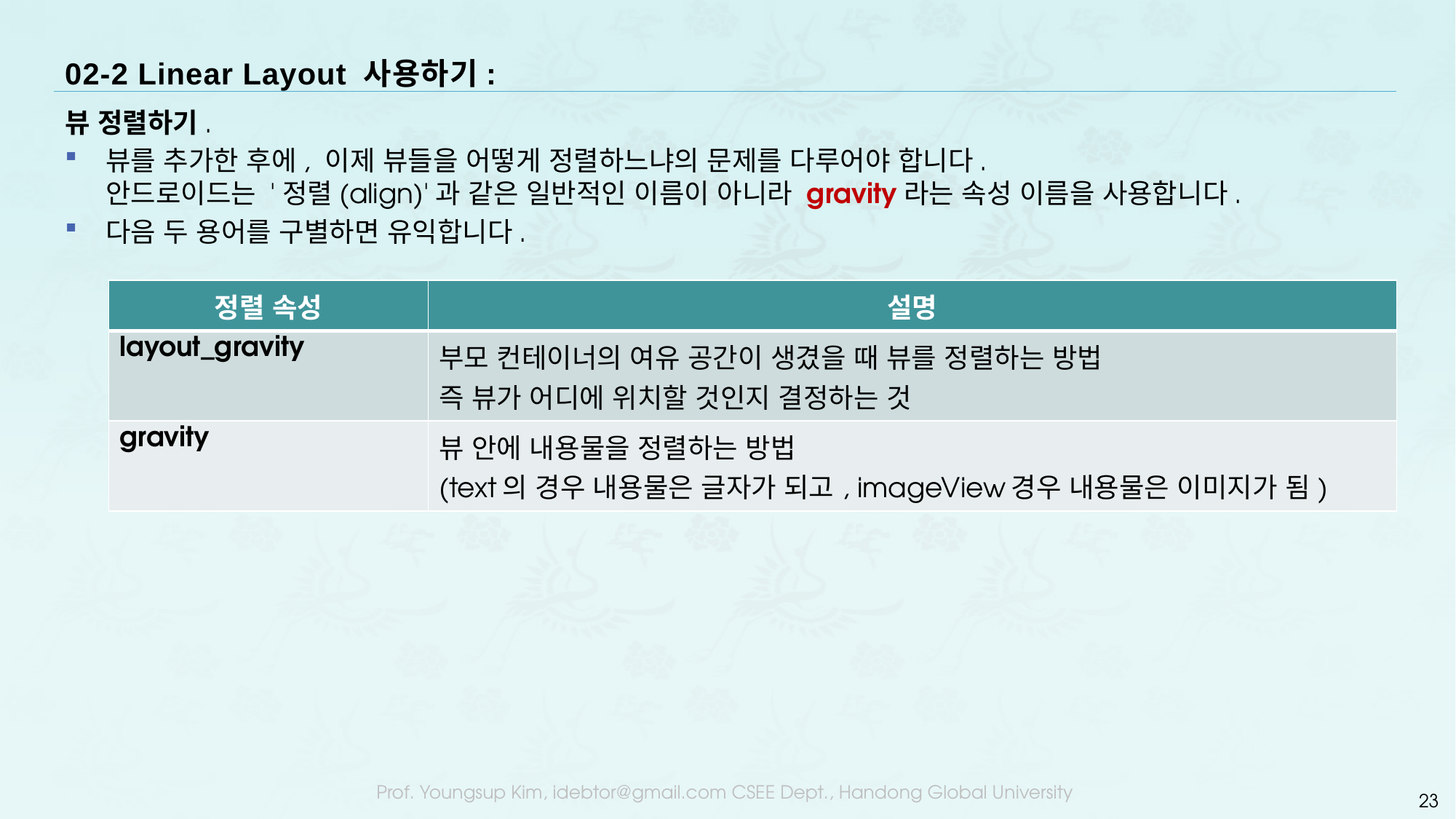

# 02-2 Linear Layout 사용하기:
뷰 정렬하기.
뷰를 추가한 후에, 이제 뷰들을 어떻게 정렬하느냐의 문제를 다루어야 합니다.
안드로이드는 '정렬(align)'과 같은 일반적인 이름이 아니라 gravity라는 속성 이름을 사용합니다.
다음 두 용어를 구별하면 유익합니다.
| 정렬 속성 | 설명 |
| --- | --- |
| layout\_gravity | 부모 컨테이너의 여유 공간이 생겼을 때 뷰를 정렬하는 방법 즉 뷰가 어디에 위치할 것인지 결정하는 것 |
| gravity | 뷰 안에 내용물을 정렬하는 방법 (text의 경우 내용물은 글자가 되고, imageView경우 내용물은 이미지가 됨) |
23